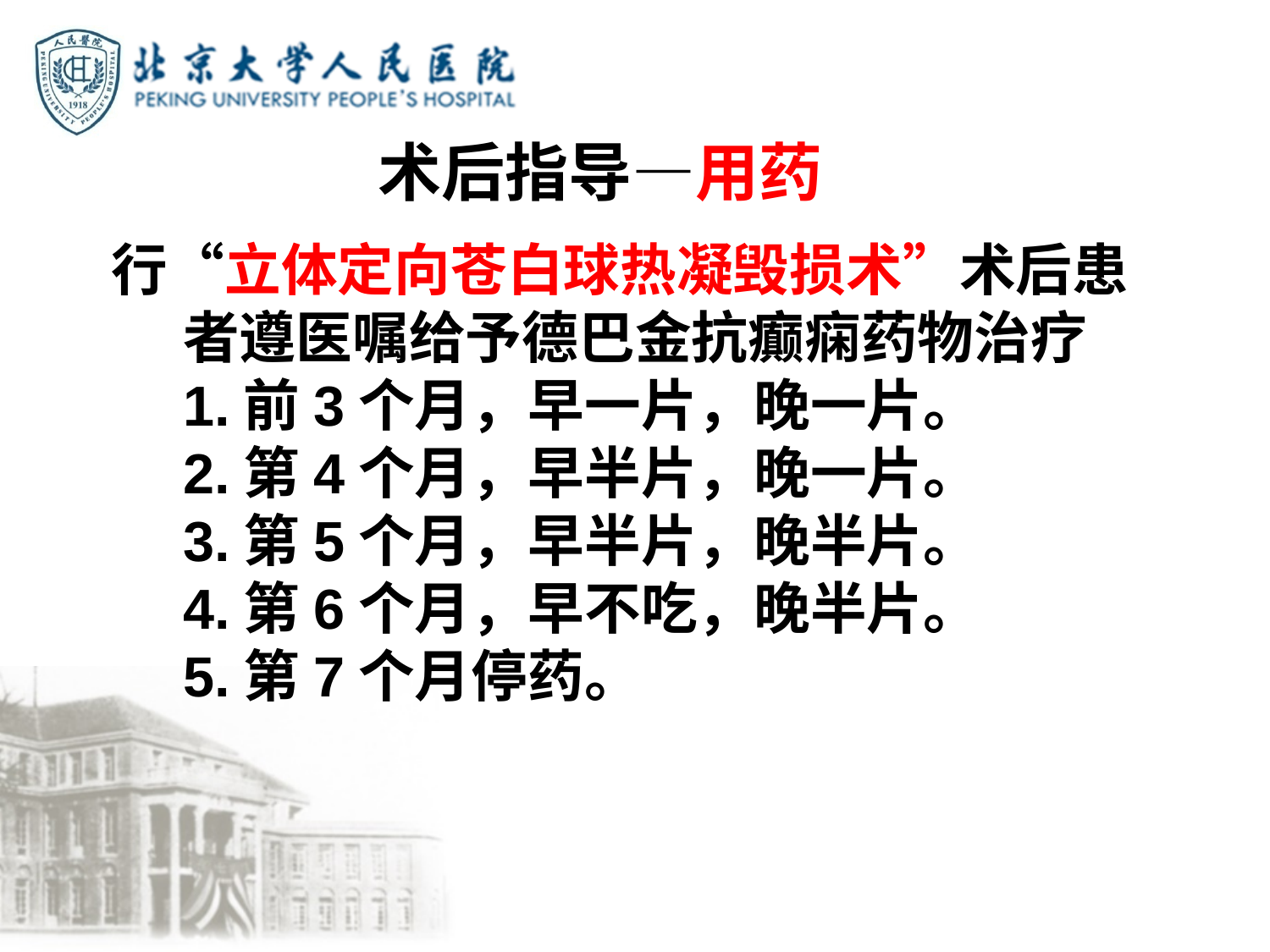

术后指导—用药
# 行“立体定向苍白球热凝毁损术”术后患者遵医嘱给予德巴金抗癫痫药物治疗 1.前3个月，早一片，晚一片。 2.第4个月，早半片，晚一片。 3.第5个月，早半片，晚半片。 4.第6个月，早不吃，晚半片。 5.第7个月停药。